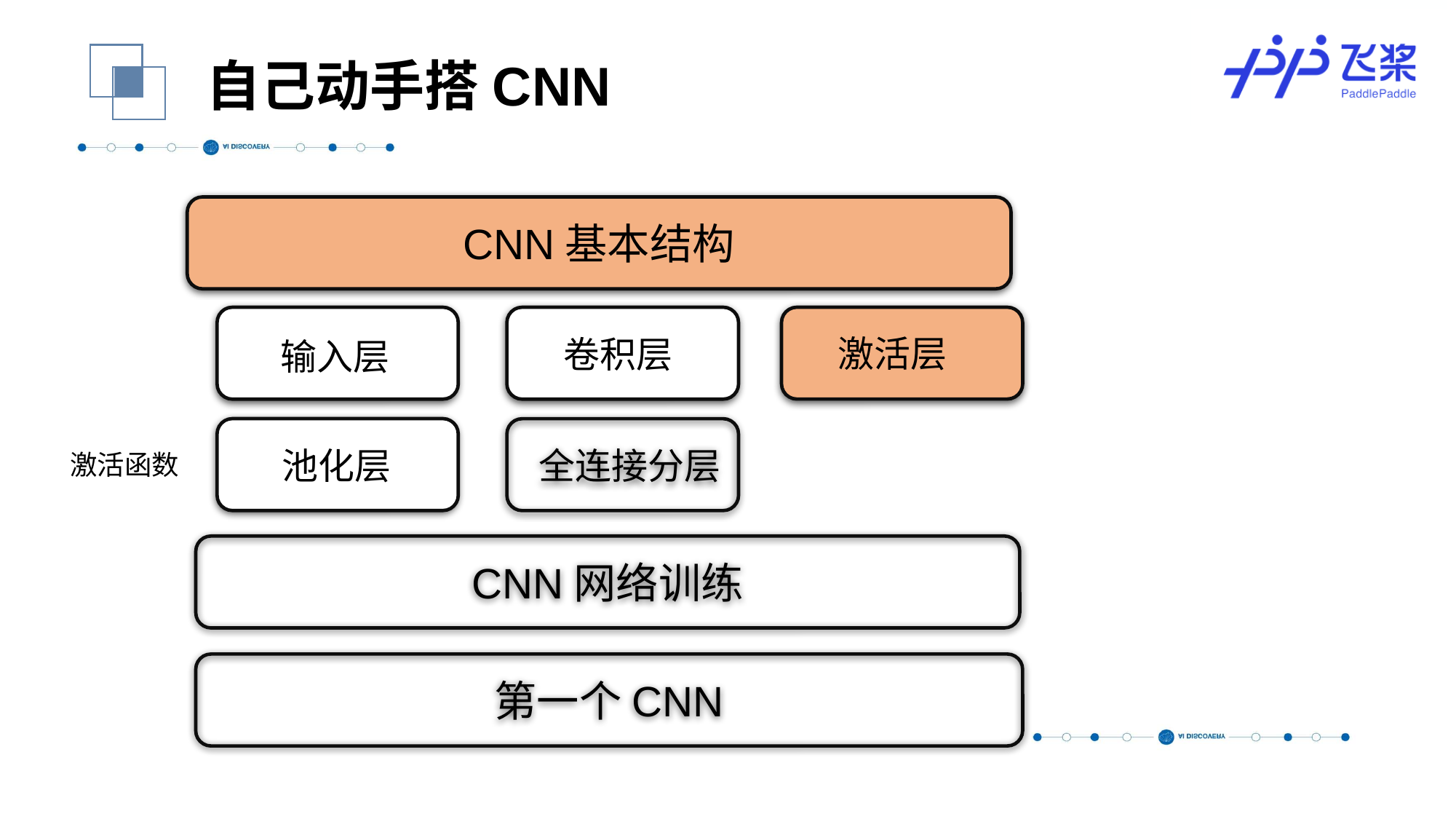

自己动手搭CNN
CNN基本结构
    输入层
    卷积层
    激活层
     池化层
 全连接分层
激活函数
CNN网络训练
第一个CNN